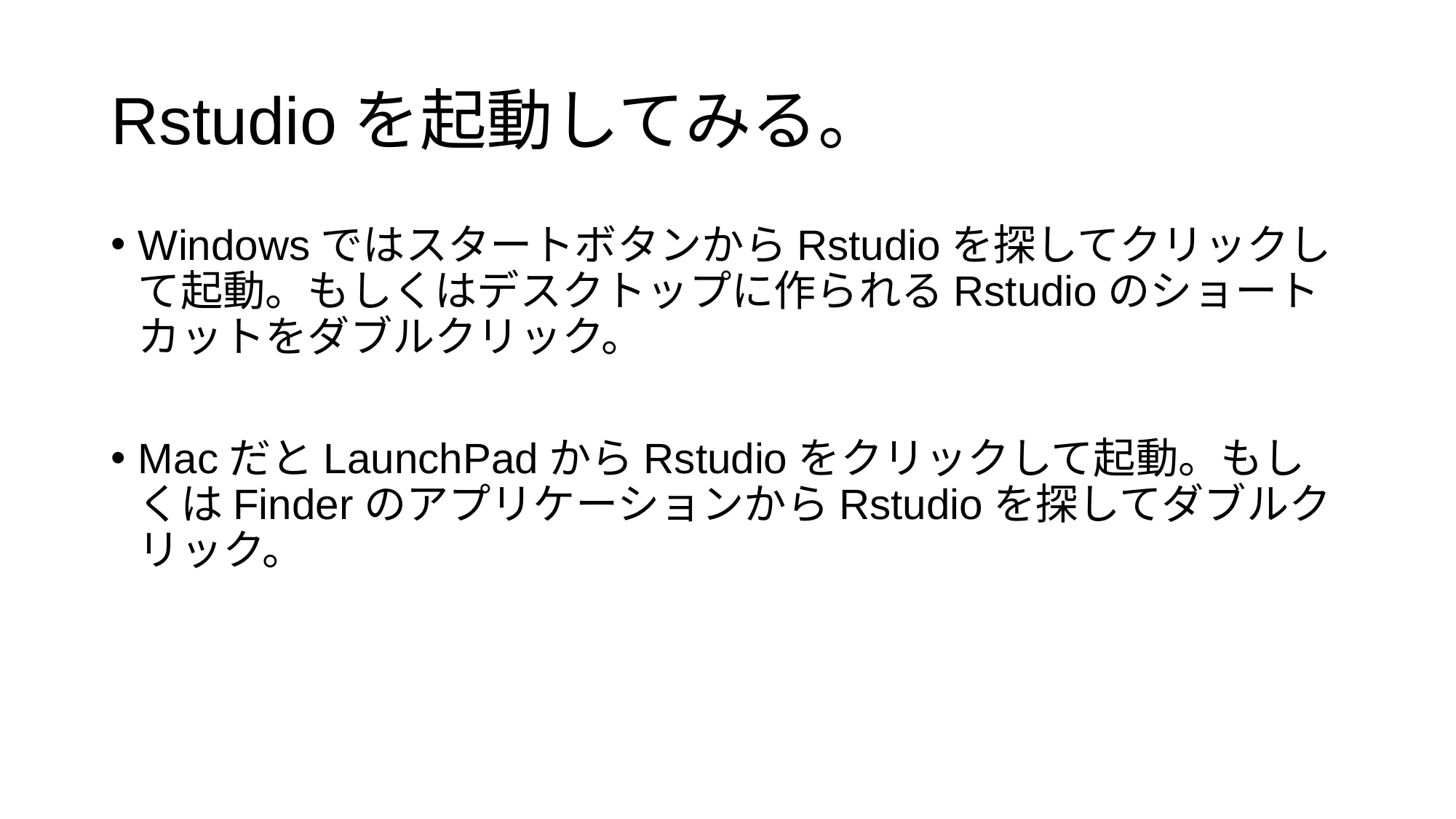

# Rstudioを起動してみる。
WindowsではスタートボタンからRstudioを探してクリックして起動。もしくはデスクトップに作られるRstudioのショートカットをダブルクリック。

MacだとLaunchPadからRstudioをクリックして起動。もしくはFinderのアプリケーションからRstudioを探してダブルクリック。